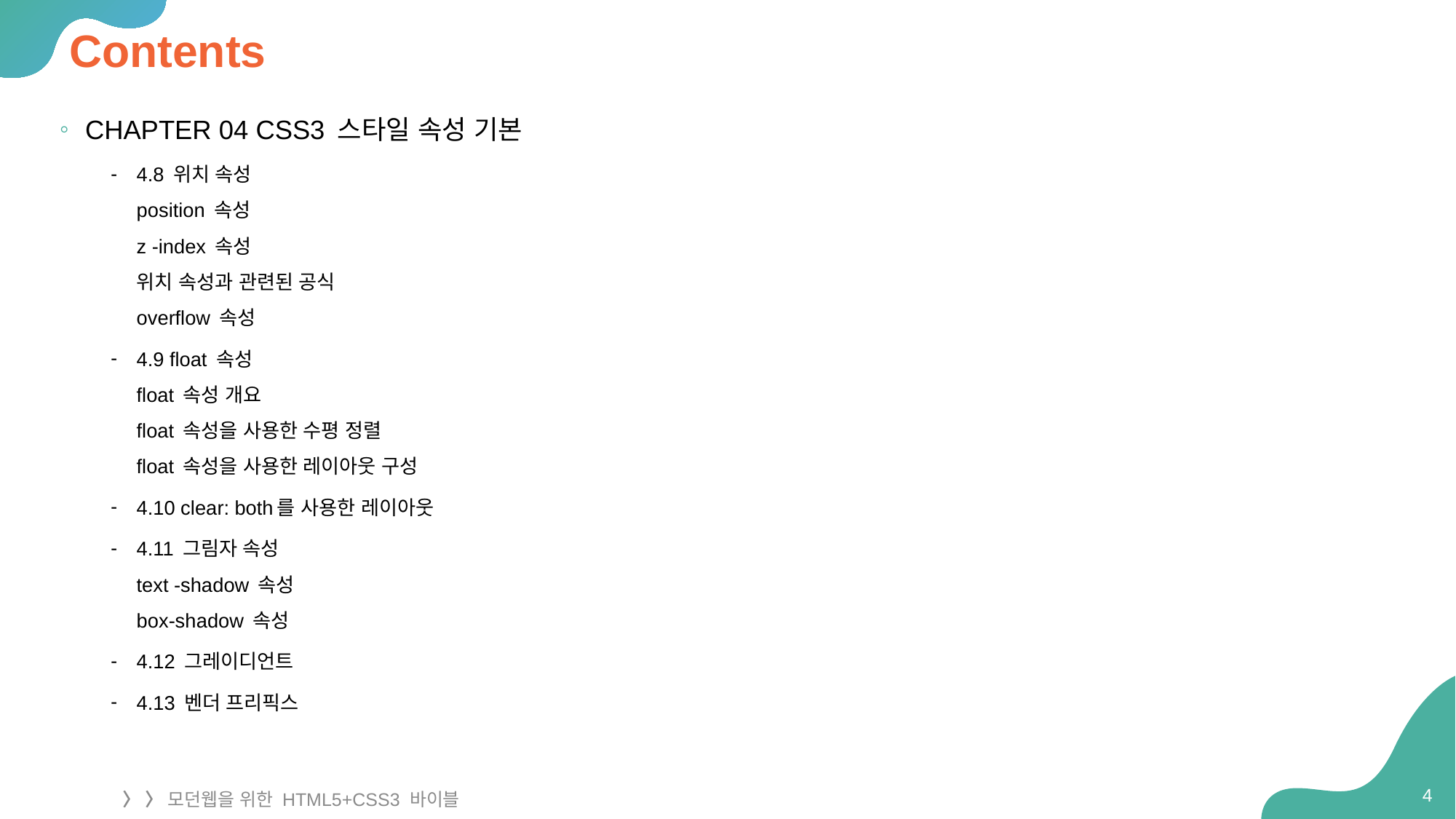

# Contents
CHAPTER 04 CSS3 스타일 속성 기본
4.8 위치 속성
position 속성
z -index 속성
위치 속성과 관련된 공식
overflow 속성
4.9 float 속성
float 속성 개요
float 속성을 사용한 수평 정렬
float 속성을 사용한 레이아웃 구성
4.10 clear: both를 사용한 레이아웃
4.11 그림자 속성
text -shadow 속성
box-shadow 속성
4.12 그레이디언트
4.13 벤더 프리픽스

4
〉 〉 모던웹을 위한 HTML5+CSS3 바이블